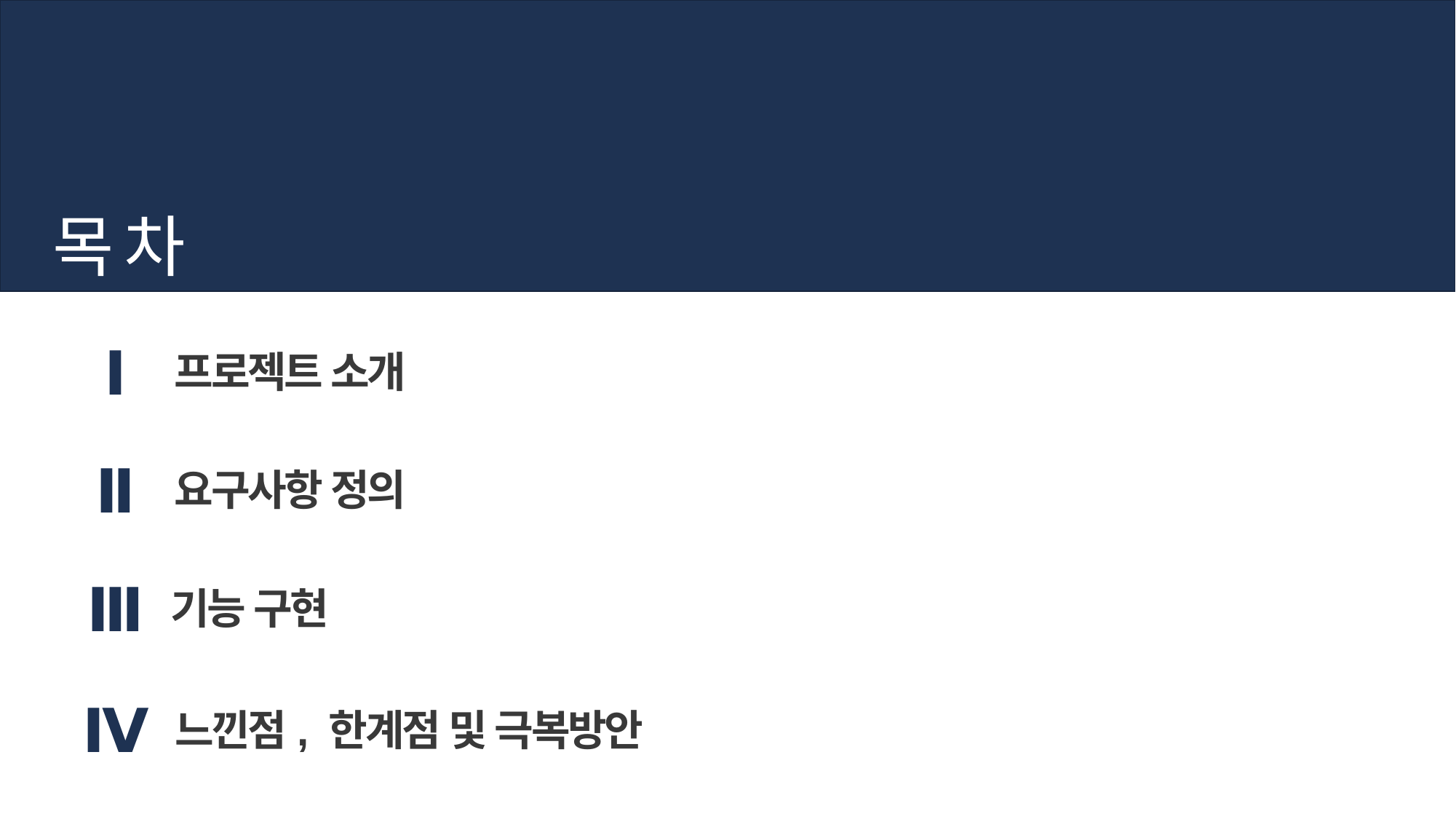

목 차
Ⅰ
프로젝트 소개
Ⅱ
요구사항 정의
Ⅲ
기능 구현
Ⅳ
느낀점, 한계점 및 극복방안